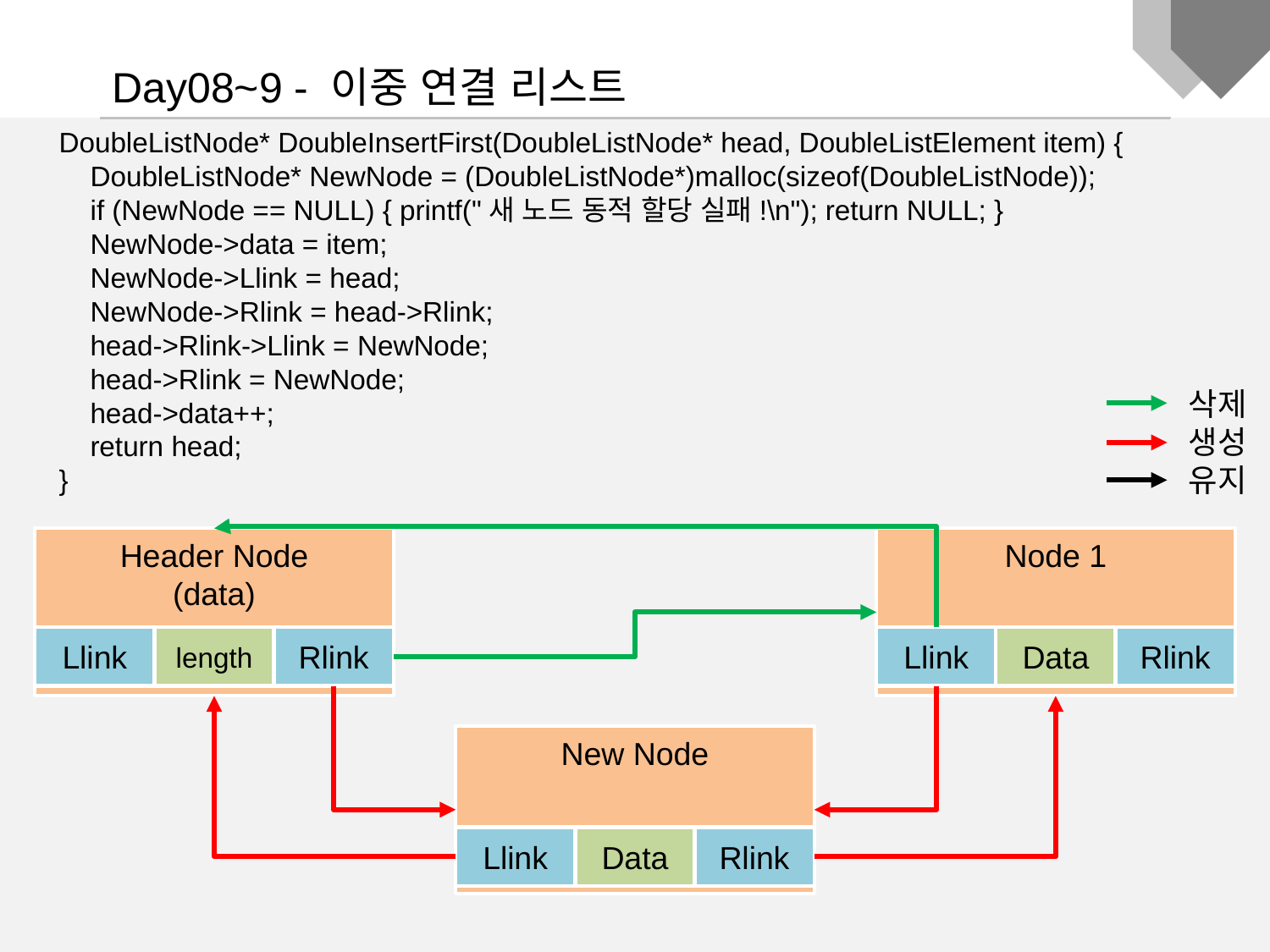

Day08~9 - 이중 연결 리스트
DoubleListNode* DoubleInsertFirst(DoubleListNode* head, DoubleListElement item) {
    DoubleListNode* NewNode = (DoubleListNode*)malloc(sizeof(DoubleListNode));
    if (NewNode == NULL) { printf("새 노드 동적 할당 실패!\n"); return NULL; }
    NewNode->data = item;
    NewNode->Llink = head;
    NewNode->Rlink = head->Rlink;
    head->Rlink->Llink = NewNode;
    head->Rlink = NewNode;
    head->data++;
    return head;
}
삭제
생성
유지
Header Node
(data)

Node 1

Llink
length
Rlink
Llink
Data
Rlink
New Node

Llink
Data
Rlink